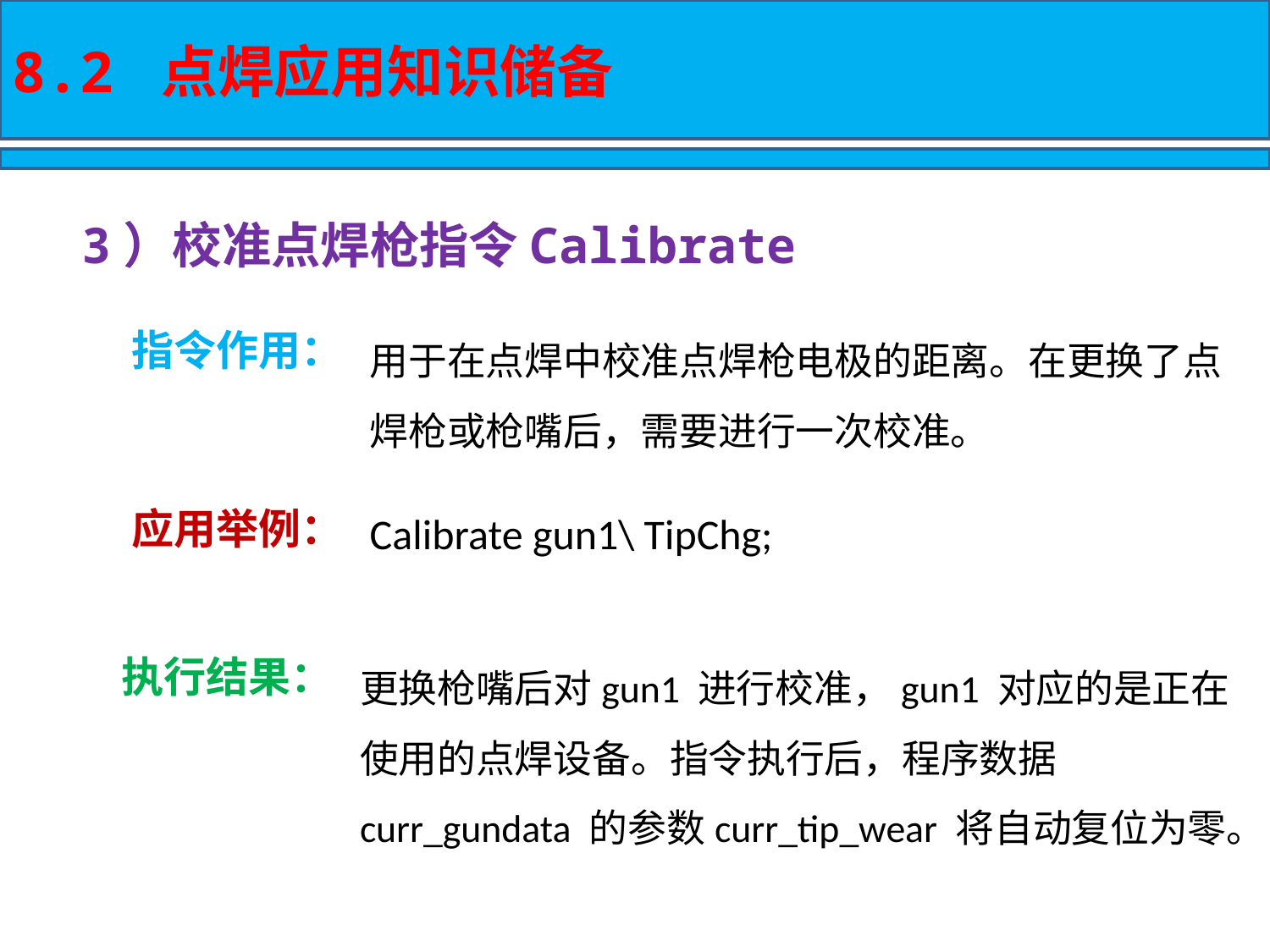

8.2 点焊应用知识储备

3）校准点焊枪指令Calibrate
用于在点焊中校准点焊枪电极的距离。在更换了点焊枪或枪嘴后，需要进行一次校准。
指令作用：
应用举例：
Calibrate gun1\ TipChg;
更换枪嘴后对gun1 进行校准，gun1 对应的是正在使用的点焊设备。指令执行后，程序数据curr_gundata 的参数curr_tip_wear 将自动复位为零。
执行结果：